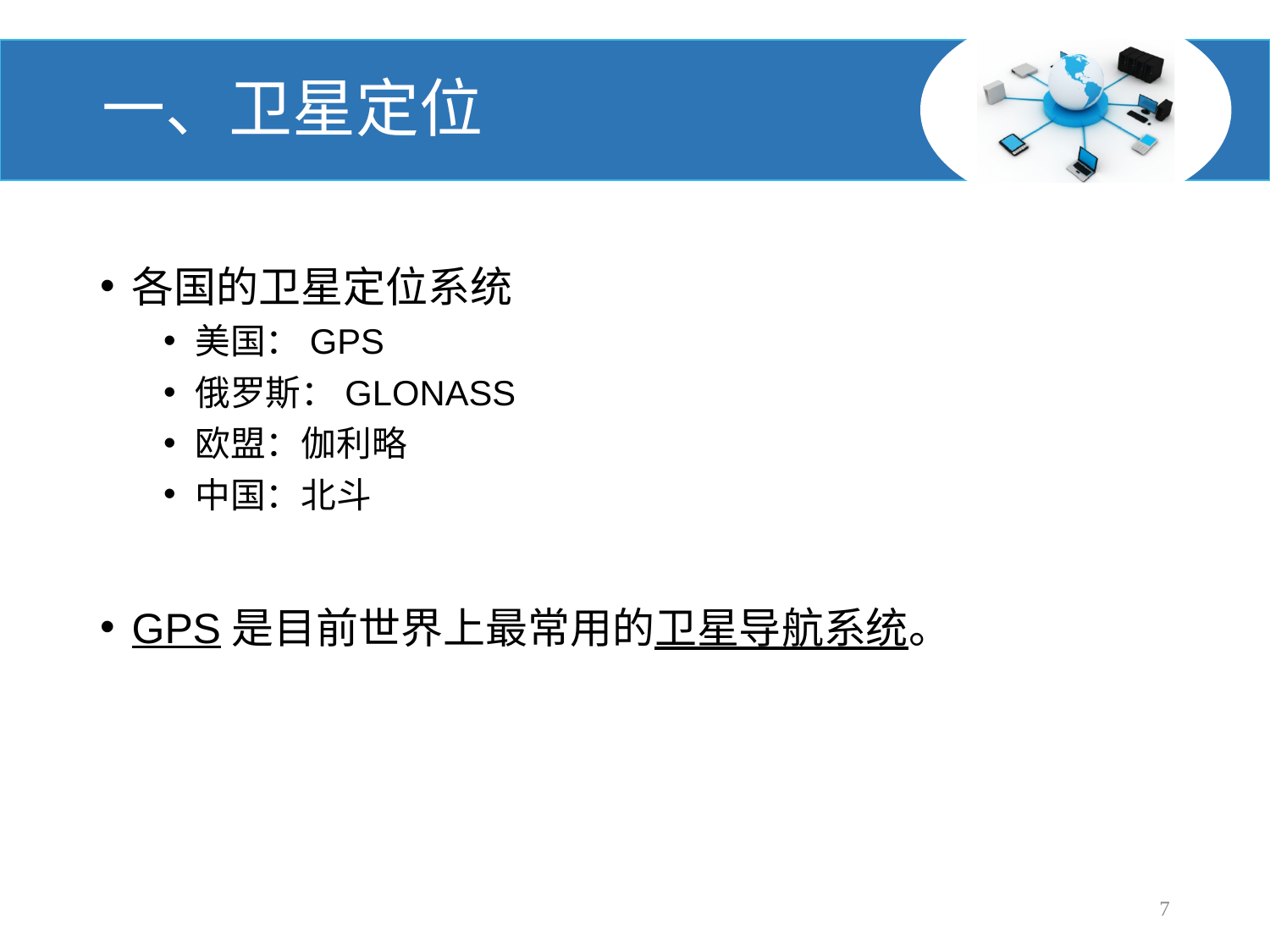

# 一、卫星定位
各国的卫星定位系统
美国：GPS
俄罗斯：GLONASS
欧盟：伽利略
中国：北斗

GPS是目前世界上最常用的卫星导航系统。

7